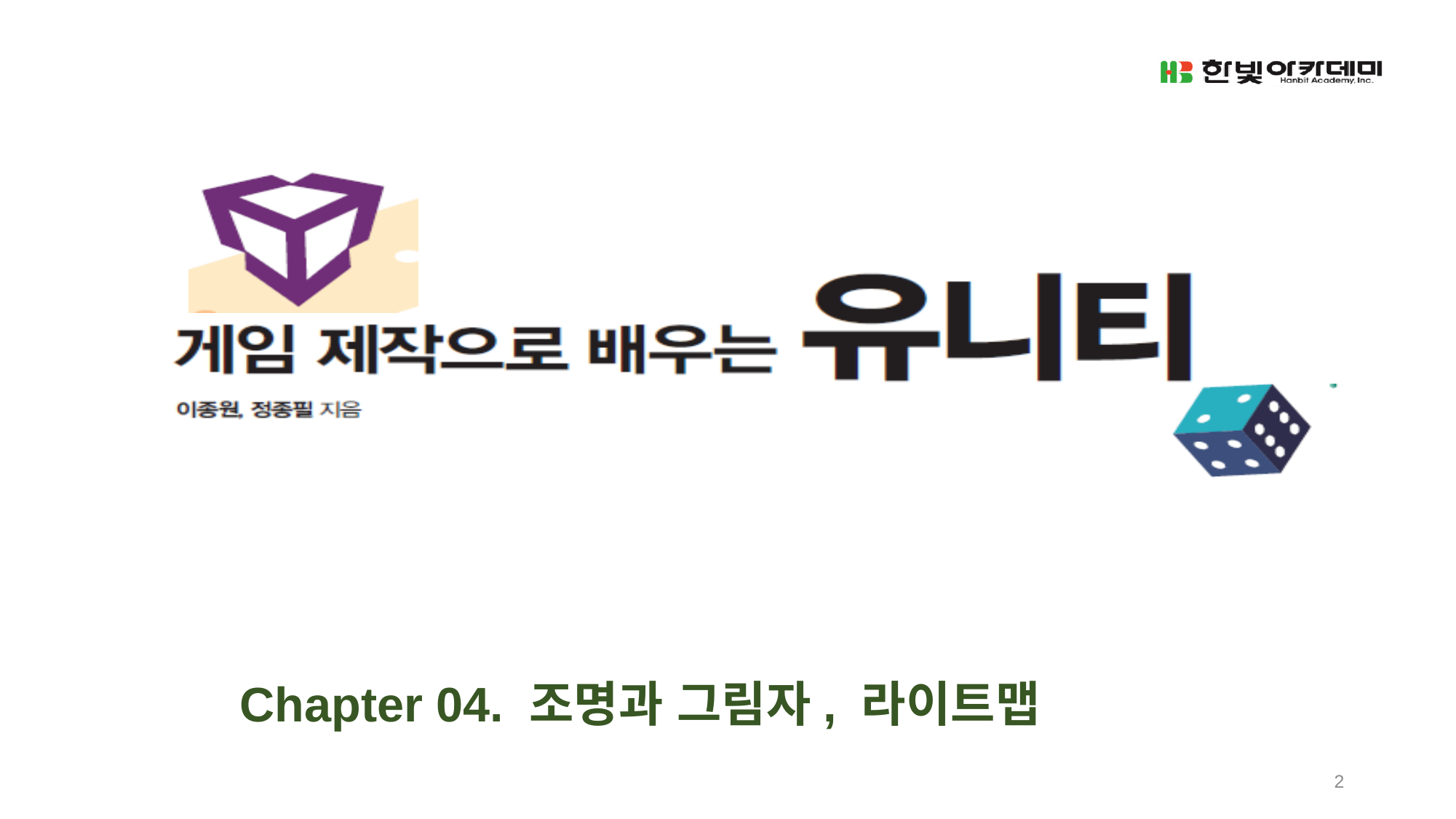

# Chapter 04. 조명과 그림자, 라이트맵
2